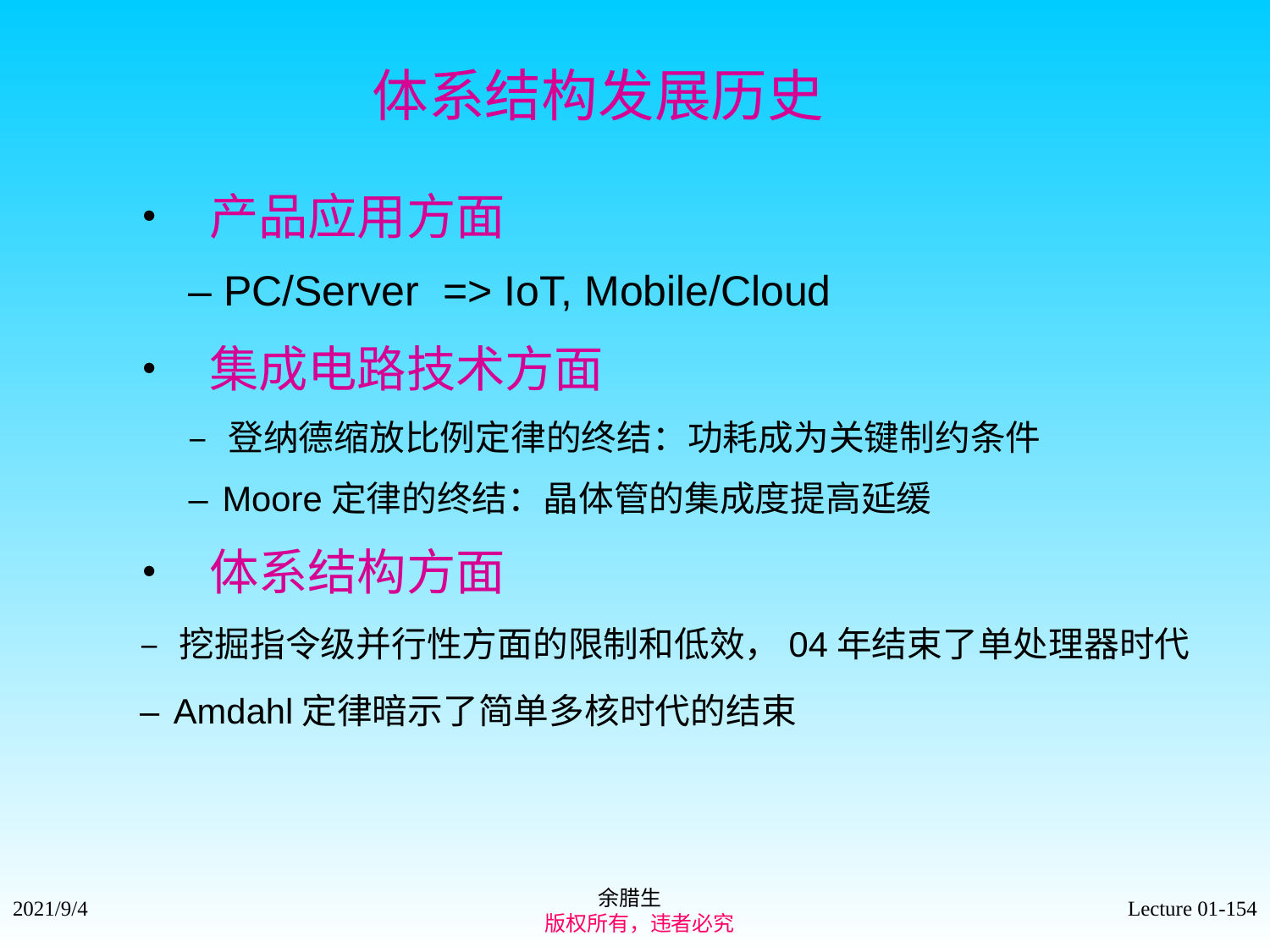

体系结构发展历史
• 产品应用方面
– PC/Server => IoT, Mobile/Cloud
• 集成电路技术方面
– 登纳德缩放比例定律的终结：功耗成为关键制约条件
– Moore定律的终结：晶体管的集成度提高延缓
• 体系结构方面
– 挖掘指令级并行性方面的限制和低效，04年结束了单处理器时代

– Amdahl定律暗示了简单多核时代的结束
余腊生
 版权所有，违者必究
2021/9/4
Lecture 01-154